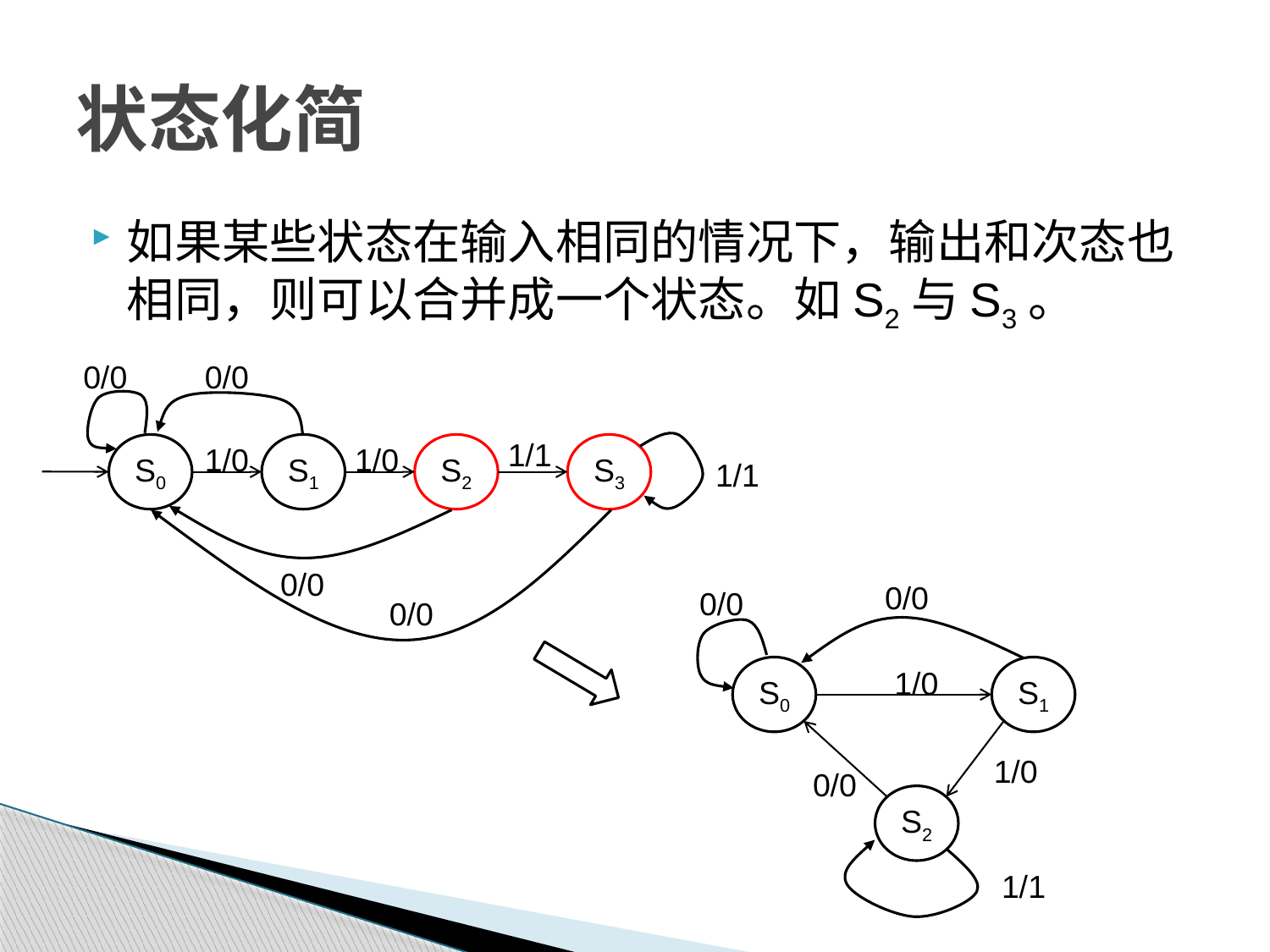

# 状态化简
如果某些状态在输入相同的情况下，输出和次态也相同，则可以合并成一个状态。如S2与S3。
0/0

1/1

1/0
1/0
S0
S1
S2
S3
1/1

0/0
0/0
0/0

0/0
0/0

1/0
S1
S0
1/0
0/0
S2

1/1